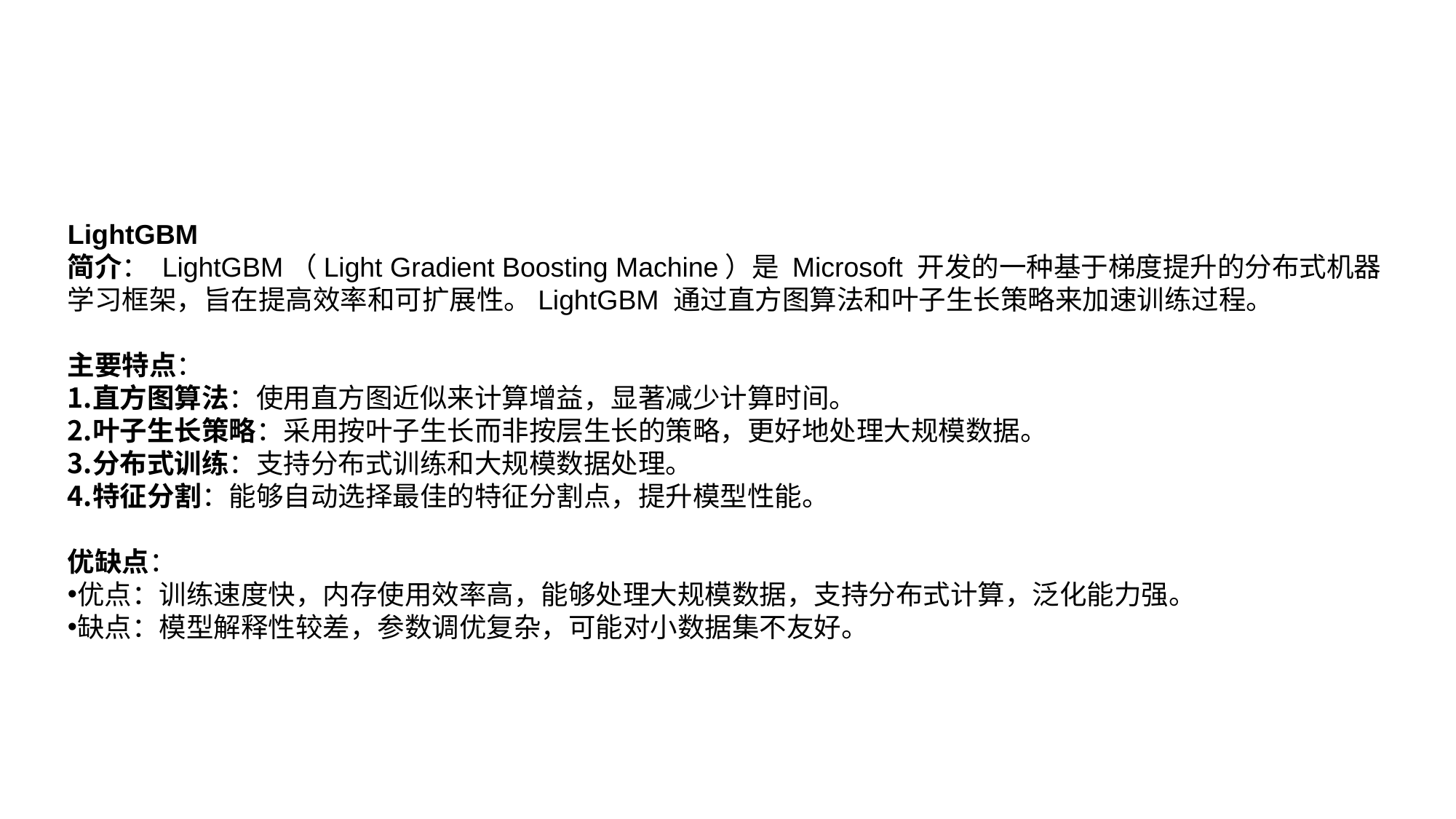

LightGBM
简介： LightGBM（Light Gradient Boosting Machine）是 Microsoft 开发的一种基于梯度提升的分布式机器学习框架，旨在提高效率和可扩展性。LightGBM 通过直方图算法和叶子生长策略来加速训练过程。

主要特点：
直方图算法：使用直方图近似来计算增益，显著减少计算时间。
叶子生长策略：采用按叶子生长而非按层生长的策略，更好地处理大规模数据。
分布式训练：支持分布式训练和大规模数据处理。
特征分割：能够自动选择最佳的特征分割点，提升模型性能。

优缺点：
优点：训练速度快，内存使用效率高，能够处理大规模数据，支持分布式计算，泛化能力强。
缺点：模型解释性较差，参数调优复杂，可能对小数据集不友好。